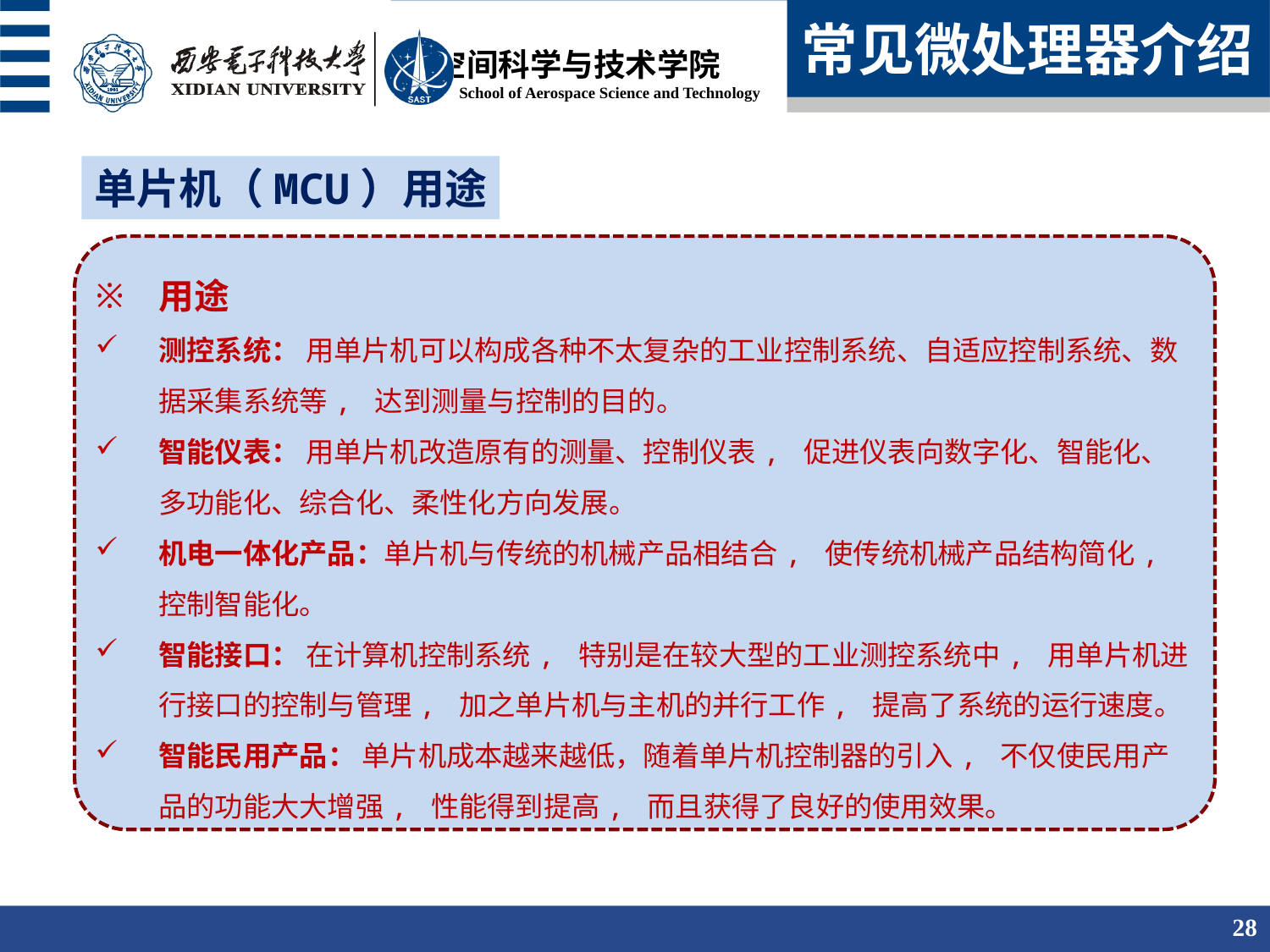

常见微处理器介绍
单片机（MCU）用途

用途
测控系统： 用单片机可以构成各种不太复杂的工业控制系统、自适应控制系统、数据采集系统等, 达到测量与控制的目的。
智能仪表： 用单片机改造原有的测量、控制仪表, 促进仪表向数字化、智能化、多功能化、综合化、柔性化方向发展。
机电一体化产品：单片机与传统的机械产品相结合, 使传统机械产品结构简化, 控制智能化。
智能接口： 在计算机控制系统, 特别是在较大型的工业测控系统中, 用单片机进行接口的控制与管理, 加之单片机与主机的并行工作, 提高了系统的运行速度。
智能民用产品： 单片机成本越来越低，随着单片机控制器的引入, 不仅使民用产品的功能大大增强, 性能得到提高, 而且获得了良好的使用效果。